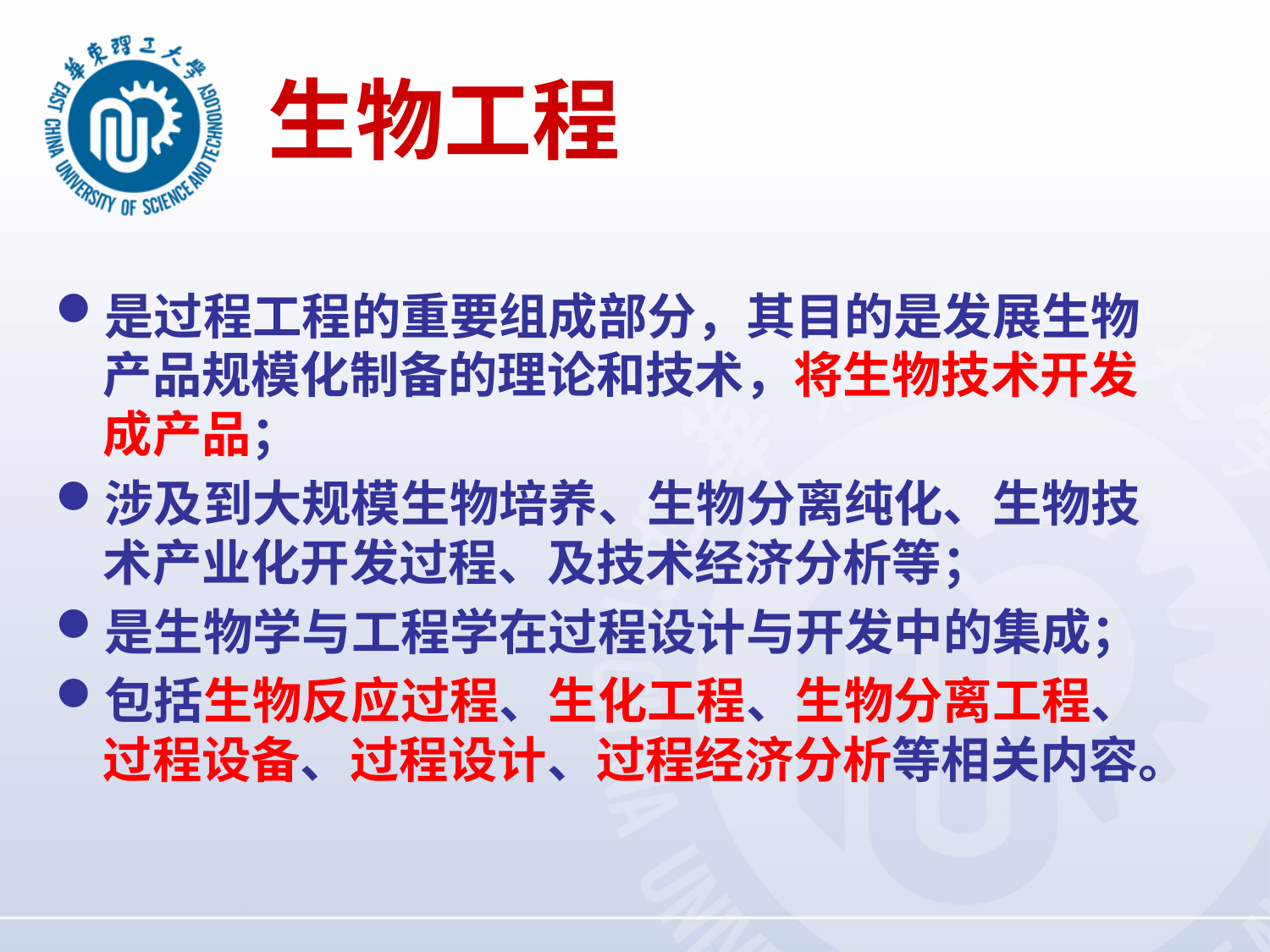

# 生物工程
是过程工程的重要组成部分，其目的是发展生物产品规模化制备的理论和技术，将生物技术开发成产品；
涉及到大规模生物培养、生物分离纯化、生物技术产业化开发过程、及技术经济分析等；
是生物学与工程学在过程设计与开发中的集成；
包括生物反应过程、生化工程、生物分离工程、过程设备、过程设计、过程经济分析等相关内容。